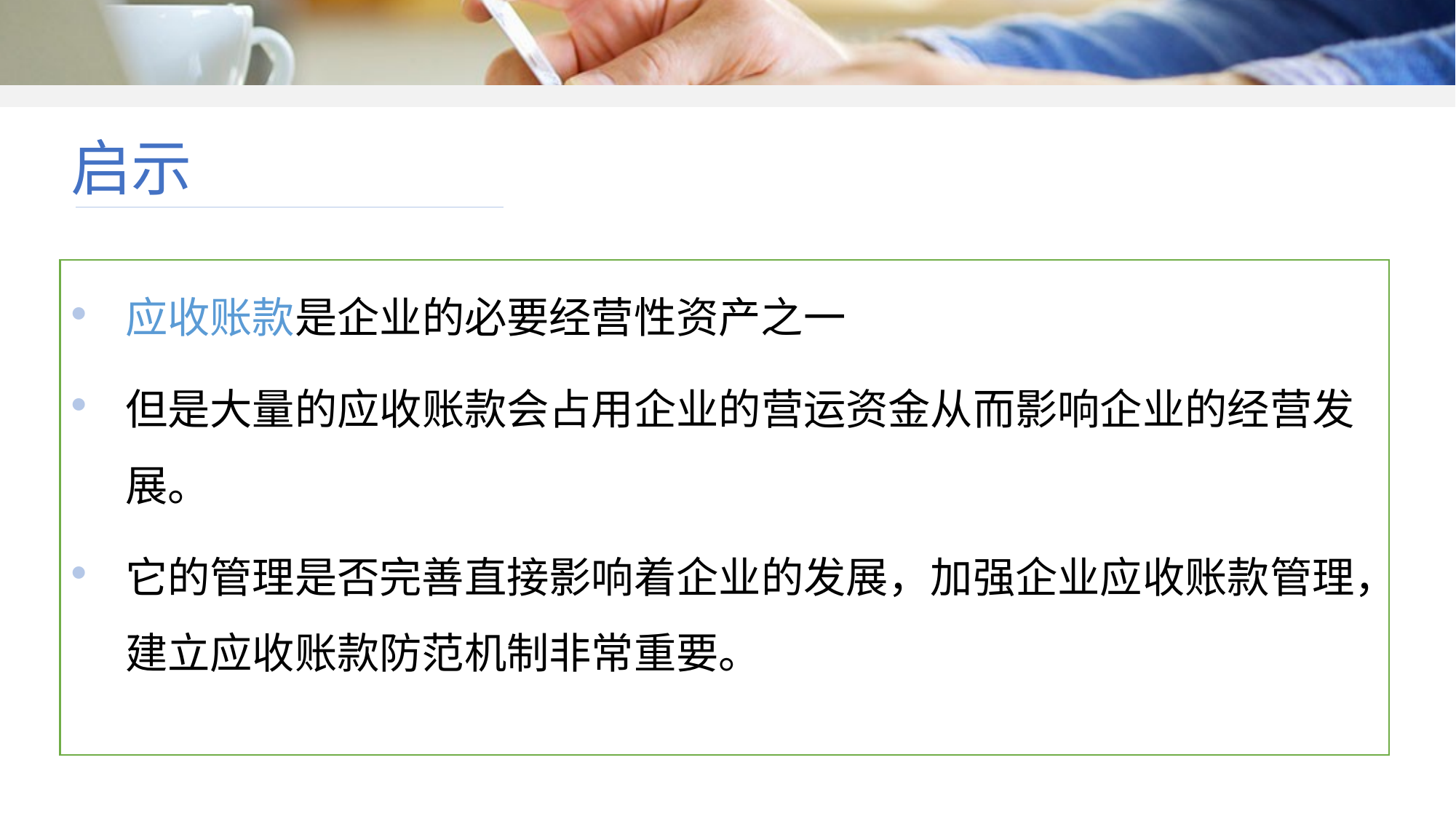

# 启示
应收账款是企业的必要经营性资产之一
但是大量的应收账款会占用企业的营运资金从而影响企业的经营发展。
它的管理是否完善直接影响着企业的发展，加强企业应收账款管理，建立应收账款防范机制非常重要。